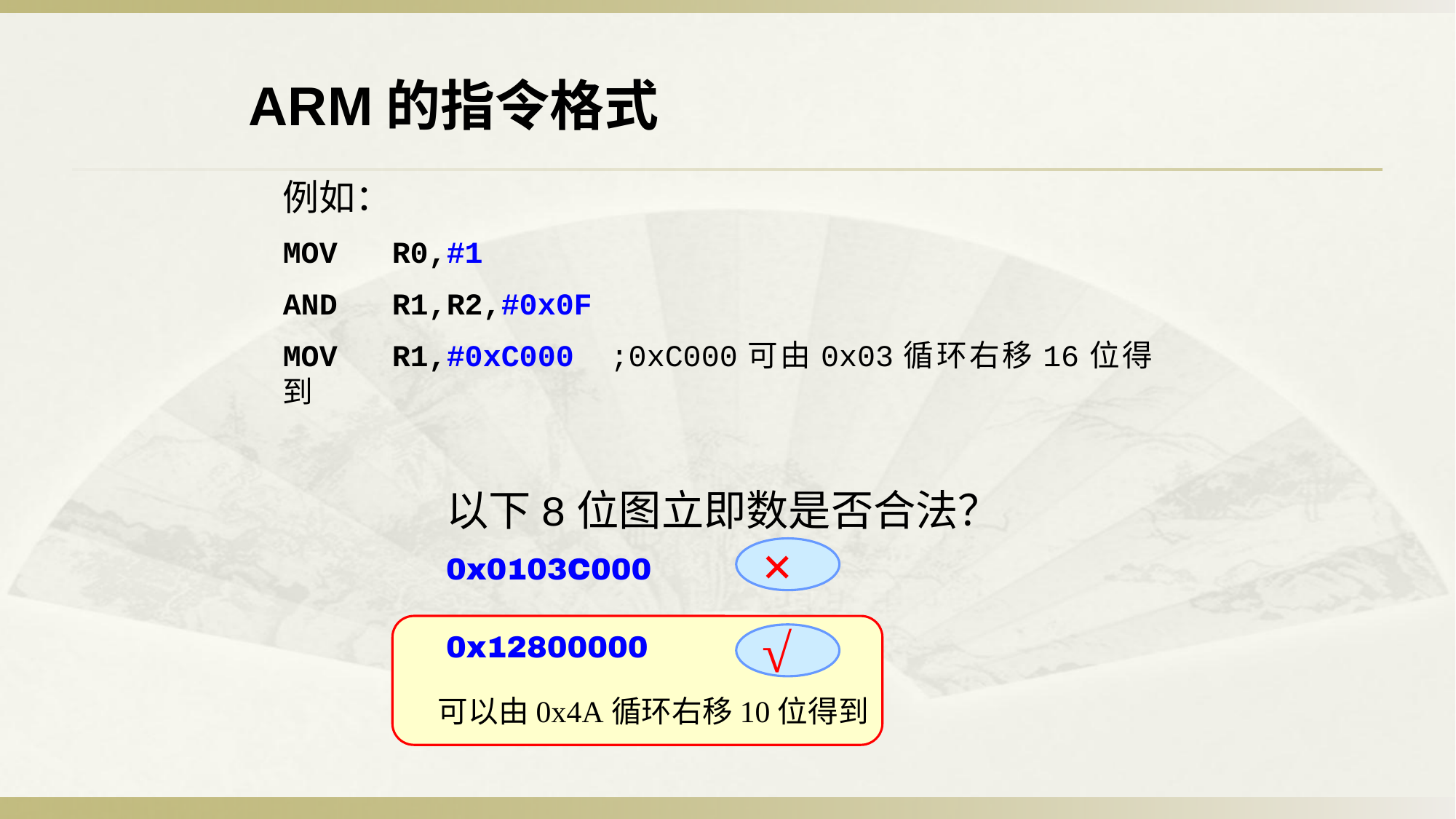

ARM的指令格式
例如：
MOV	R0,#1
AND	R1,R2,#0x0F
MOV	R1,#0xC000	;0xC000可由0x03循环右移16位得到
以下8位图立即数是否合法？
0x0103C000

0x12800000
×

√
可以由0x4A循环右移10位得到